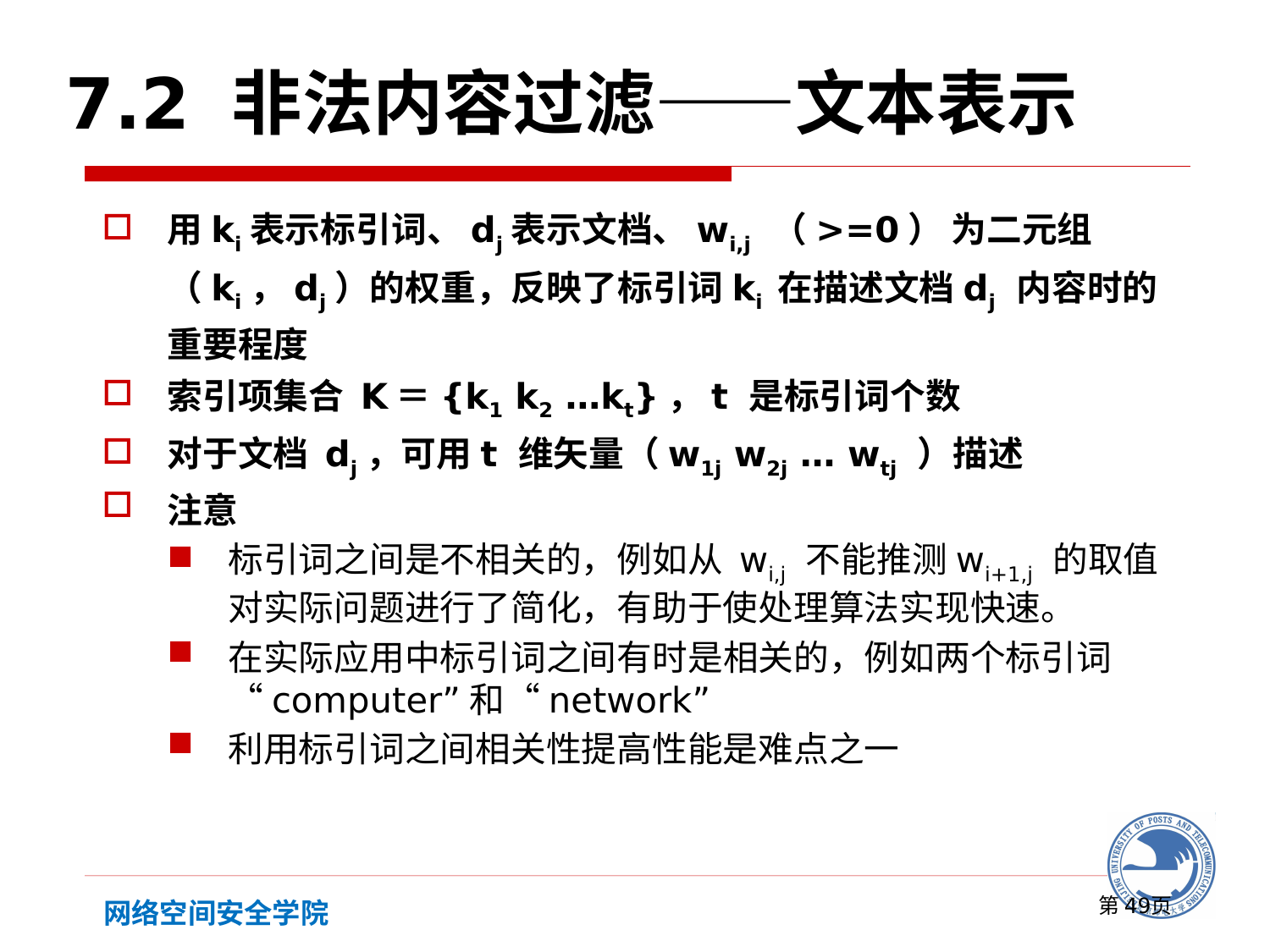

7.2 非法内容过滤——文本表示
用ki表示标引词、dj表示文档、wi,j （>=0） 为二元组（ki，dj）的权重，反映了标引词ki 在描述文档dj 内容时的重要程度
索引项集合 K＝{k1 k2 …kt}，t 是标引词个数
对于文档 dj，可用t 维矢量（w1j w2j … wtj ）描述
注意
标引词之间是不相关的，例如从 wi,j 不能推测wi+1,j 的取值对实际问题进行了简化，有助于使处理算法实现快速。
在实际应用中标引词之间有时是相关的，例如两个标引词“computer”和“network”
利用标引词之间相关性提高性能是难点之一

第49页